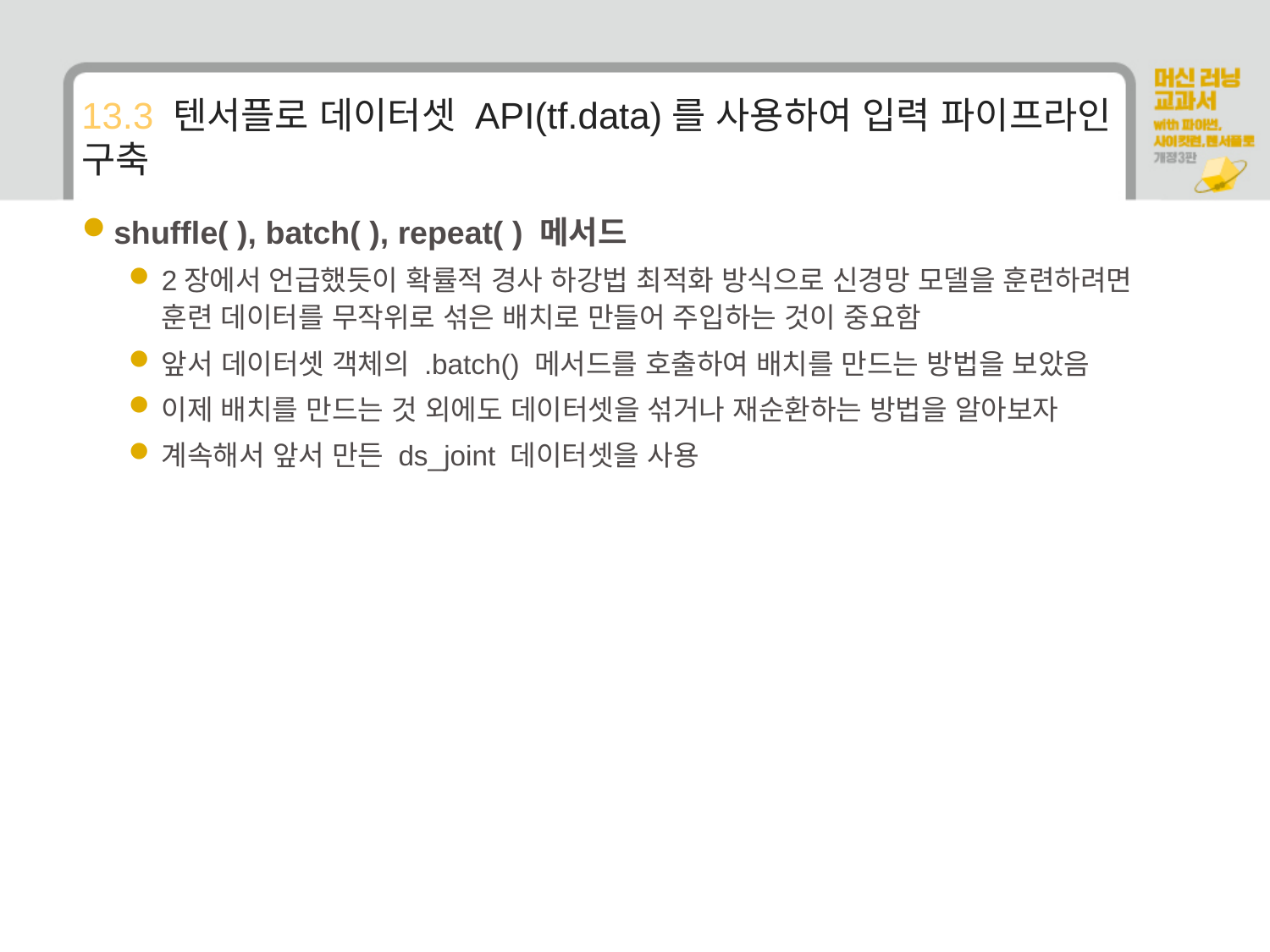

# 13.3 텐서플로 데이터셋 API(tf.data)를 사용하여 입력 파이프라인 구축
shuffle( ), batch( ), repeat( ) 메서드
2장에서 언급했듯이 확률적 경사 하강법 최적화 방식으로 신경망 모델을 훈련하려면 훈련 데이터를 무작위로 섞은 배치로 만들어 주입하는 것이 중요함
앞서 데이터셋 객체의 .batch() 메서드를 호출하여 배치를 만드는 방법을 보았음
이제 배치를 만드는 것 외에도 데이터셋을 섞거나 재순환하는 방법을 알아보자
계속해서 앞서 만든 ds_joint 데이터셋을 사용